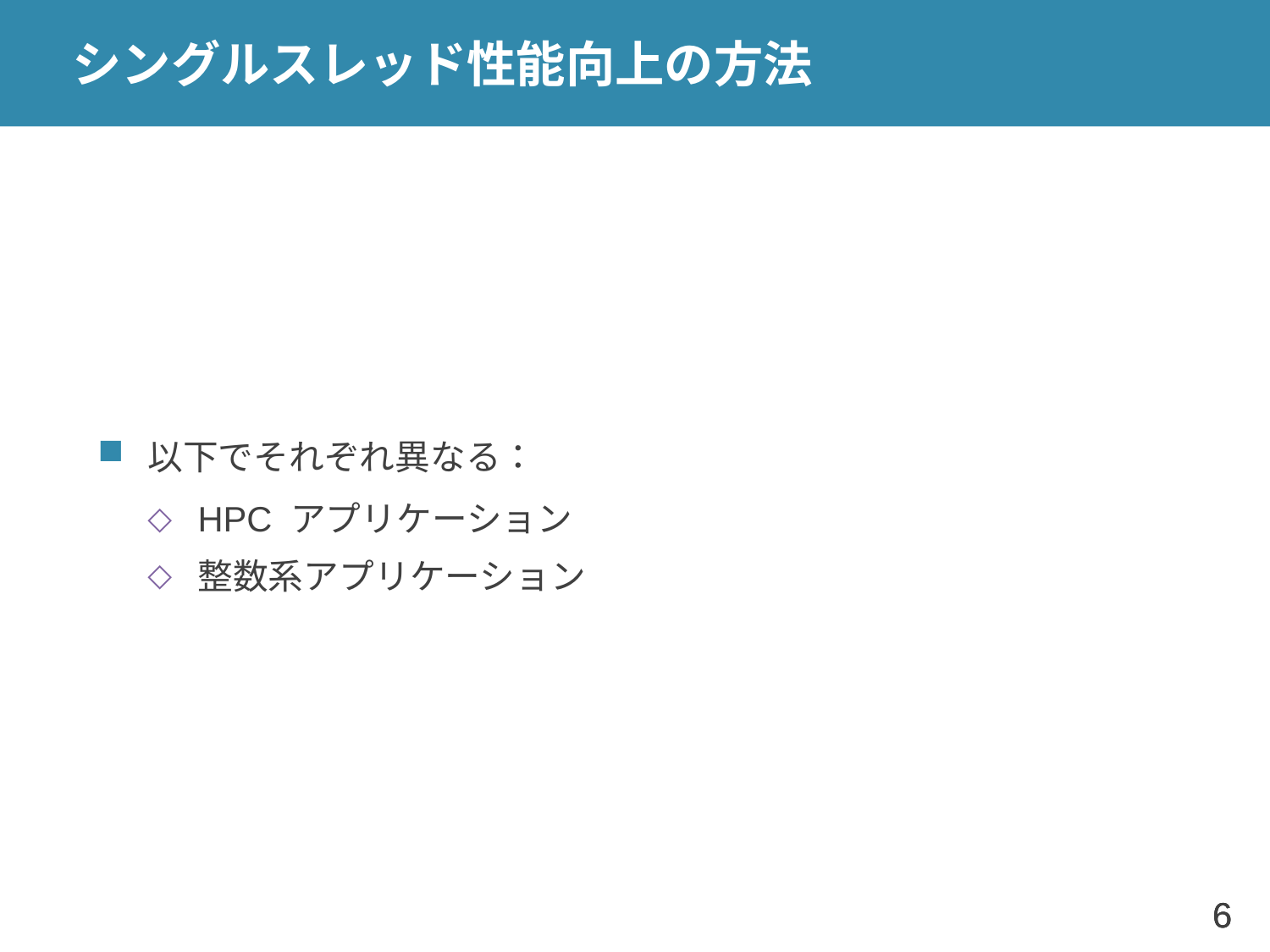

# シングルスレッド性能向上の方法
以下でそれぞれ異なる：
HPC アプリケーション
整数系アプリケーション